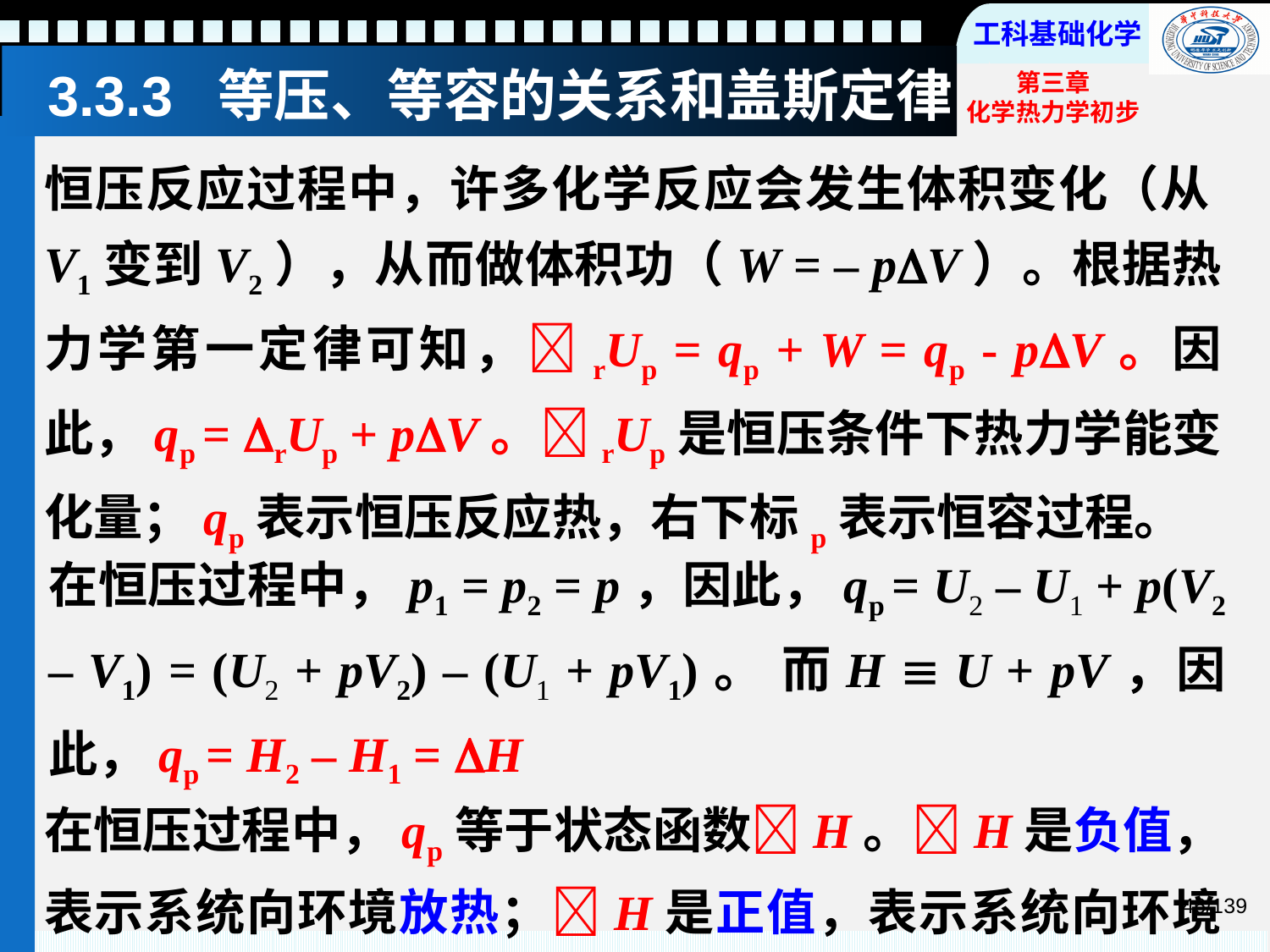

# 3.3.3  等压、等容的关系和盖斯定律
恒压反应过程中，许多化学反应会发生体积变化（从V1变到V2），从而做体积功（W = – pΔV）。根据热力学第一定律可知，ΔrUp = qp + W = qp - pΔV。因此，qp = ΔrUp + pΔV。ΔrUp是恒压条件下热力学能变化量；qp表示恒压反应热，右下标p表示恒容过程。
在恒压过程中，p1 = p2 = p，因此，qp = U2 – U1 + p(V2 – V1) = (U2 + pV2) – (U1 + pV1)。 而H ≡ U + pV，因此，qp = H2 – H1 = ΔH
在恒压过程中，qp等于状态函数ΔH。ΔH是负值，表示系统向环境放热；ΔH是正值，表示系统向环境吸热。